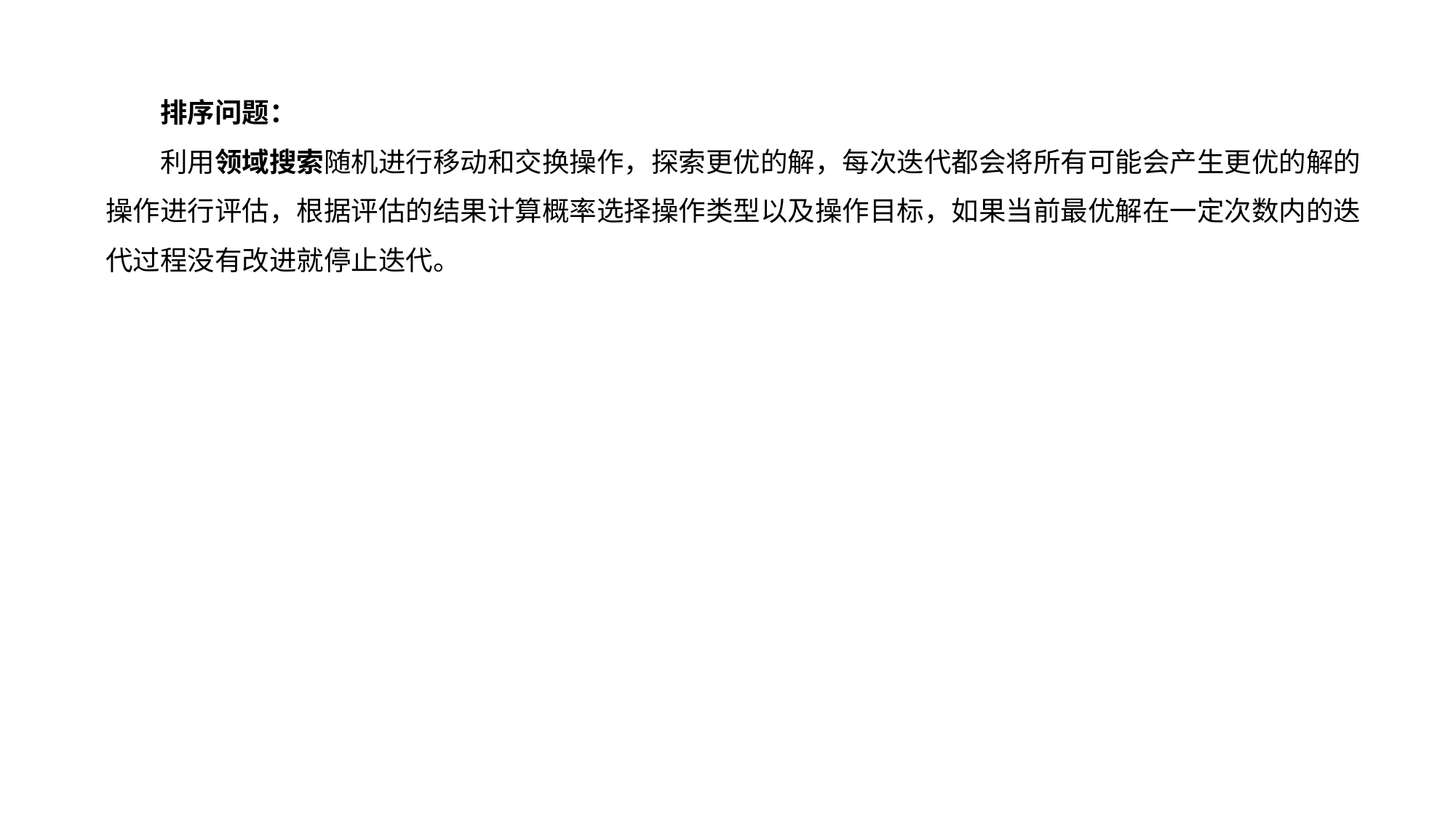

排序问题：
利用领域搜索随机进行移动和交换操作，探索更优的解，每次迭代都会将所有可能会产生更优的解的操作进行评估，根据评估的结果计算概率选择操作类型以及操作目标，如果当前最优解在一定次数内的迭代过程没有改进就停止迭代。